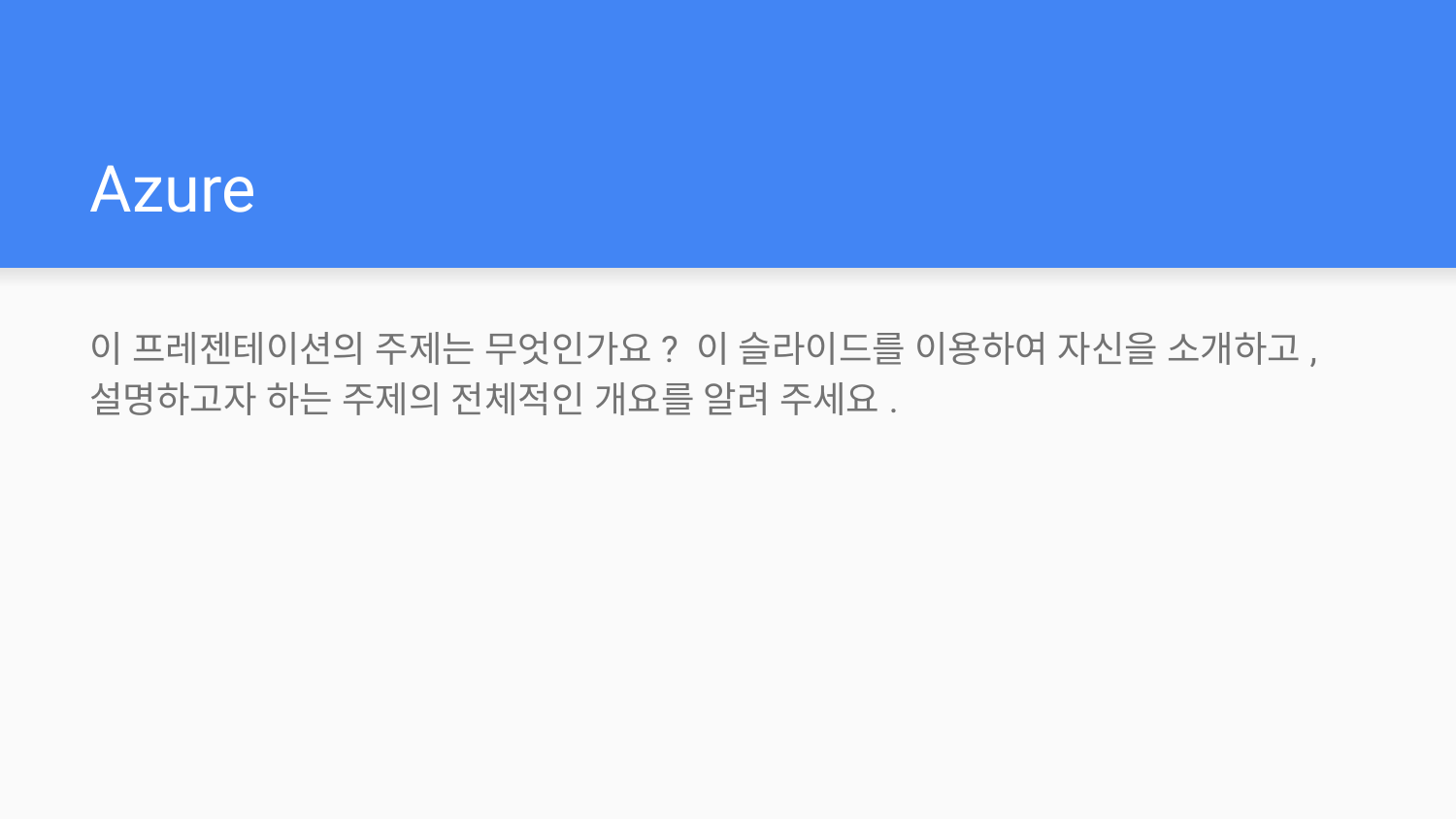

# Azure
이 프레젠테이션의 주제는 무엇인가요? 이 슬라이드를 이용하여 자신을 소개하고, 설명하고자 하는 주제의 전체적인 개요를 알려 주세요.